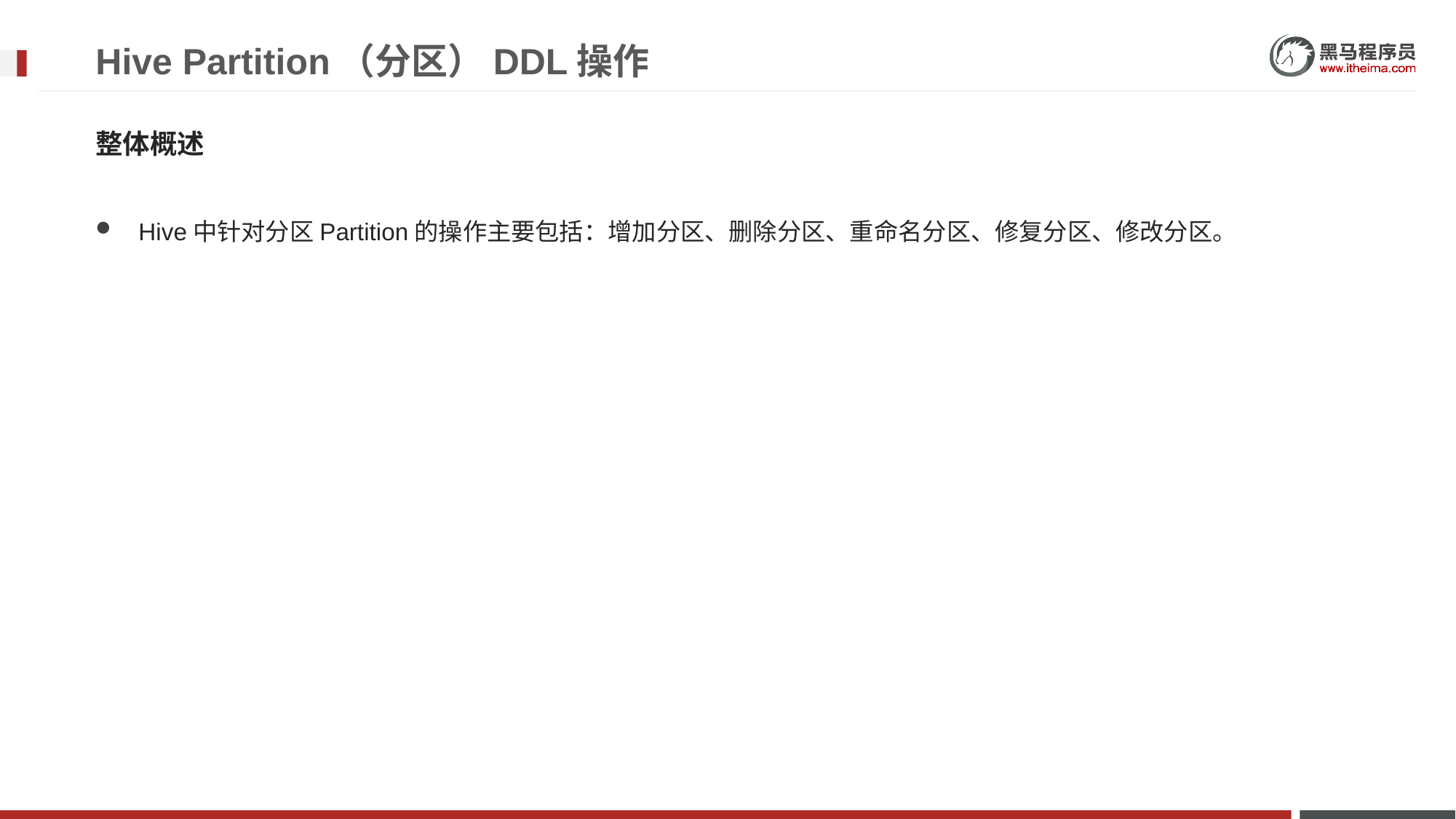

# Hive Partition（分区）DDL操作
整体概述
Hive中针对分区Partition的操作主要包括：增加分区、删除分区、重命名分区、修复分区、修改分区。